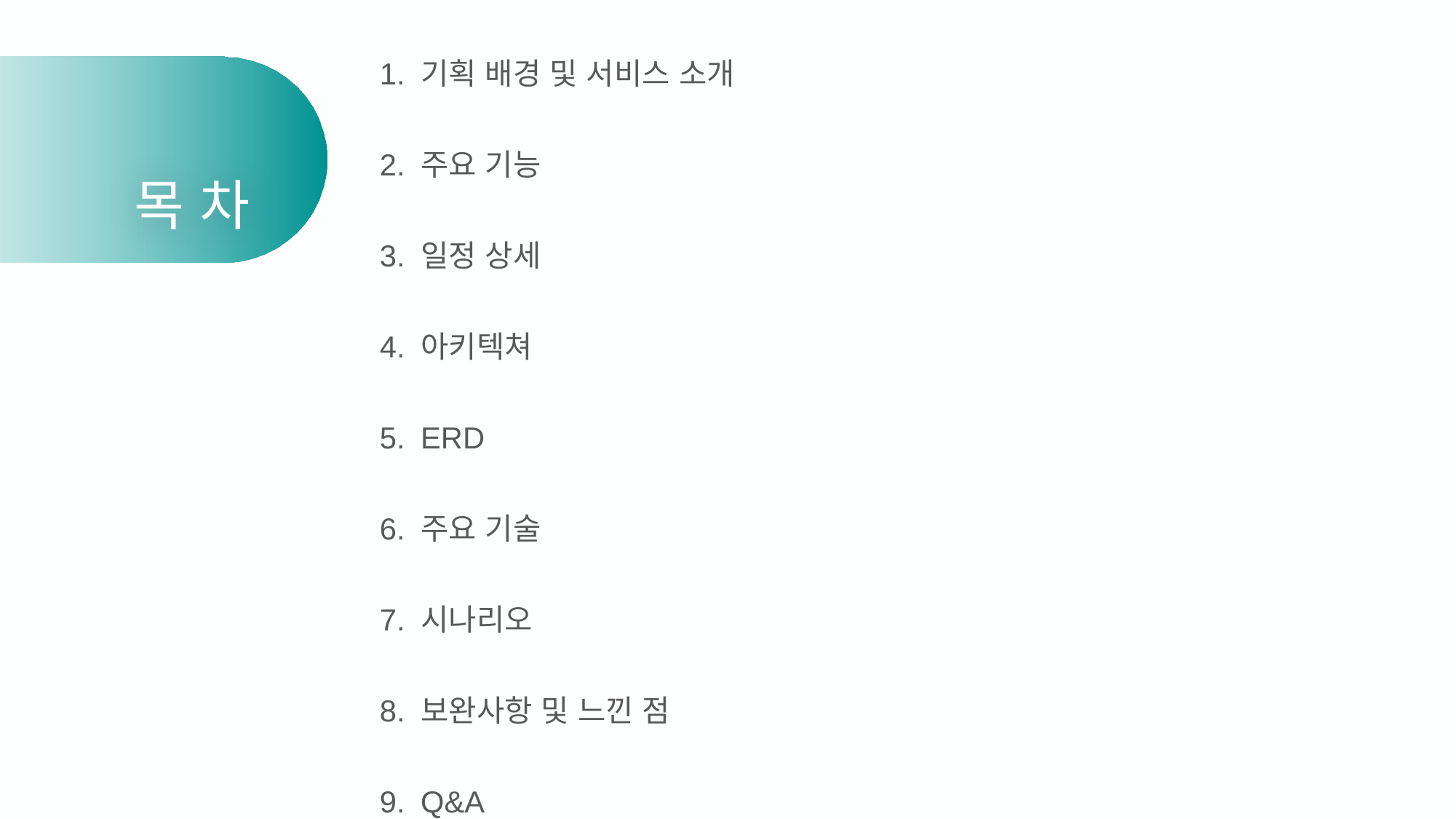

목 차
기획 배경 및 서비스 소개
주요 기능
일정 상세
아키텍쳐
ERD
주요 기술
시나리오
보완사항 및 느낀 점
Q&A